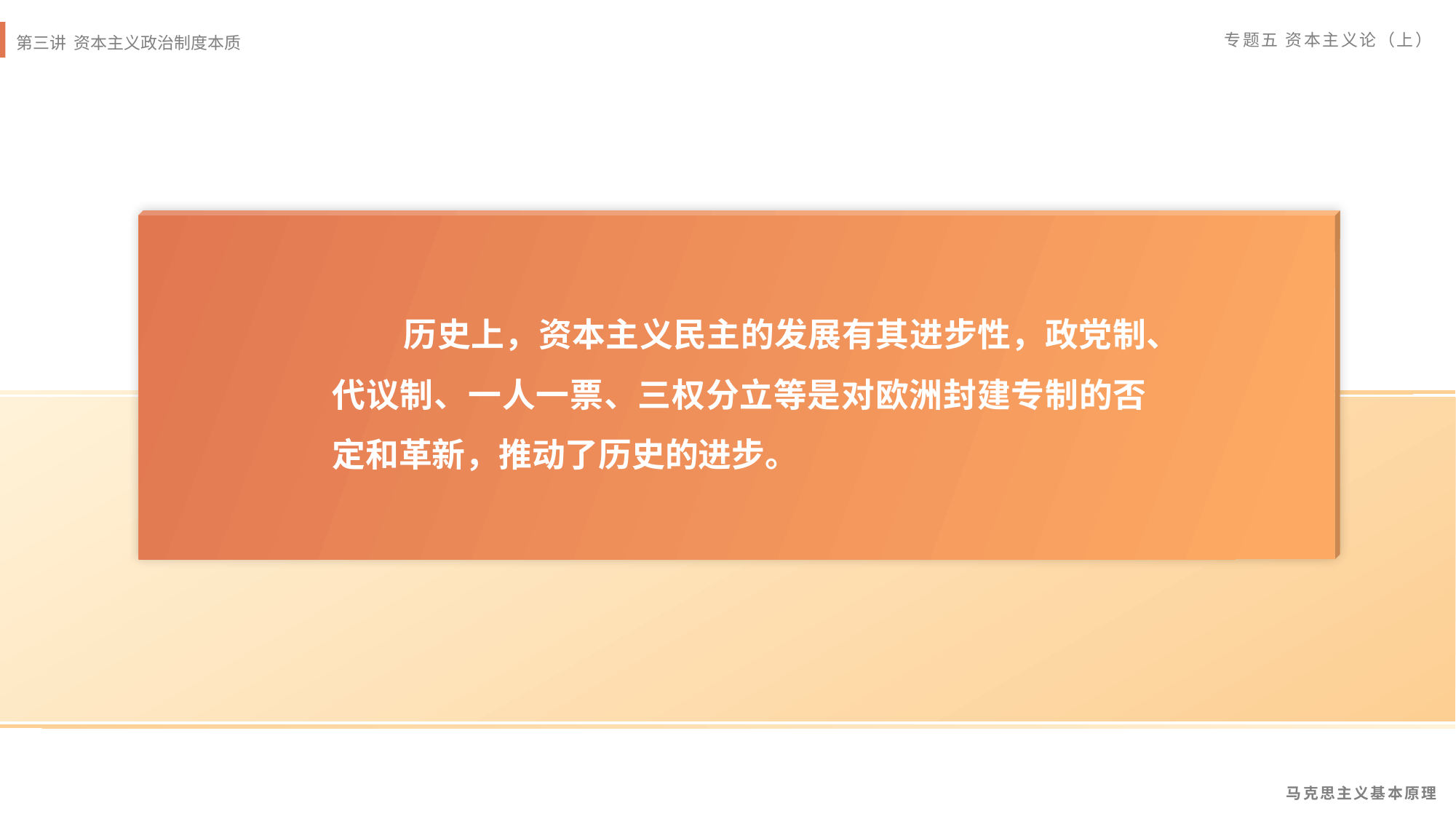

历史上，资本主义民主的发展有其进步性，政党制、代议制、一人一票、三权分立等是对欧洲封建专制的否定和革新，推动了历史的进步。